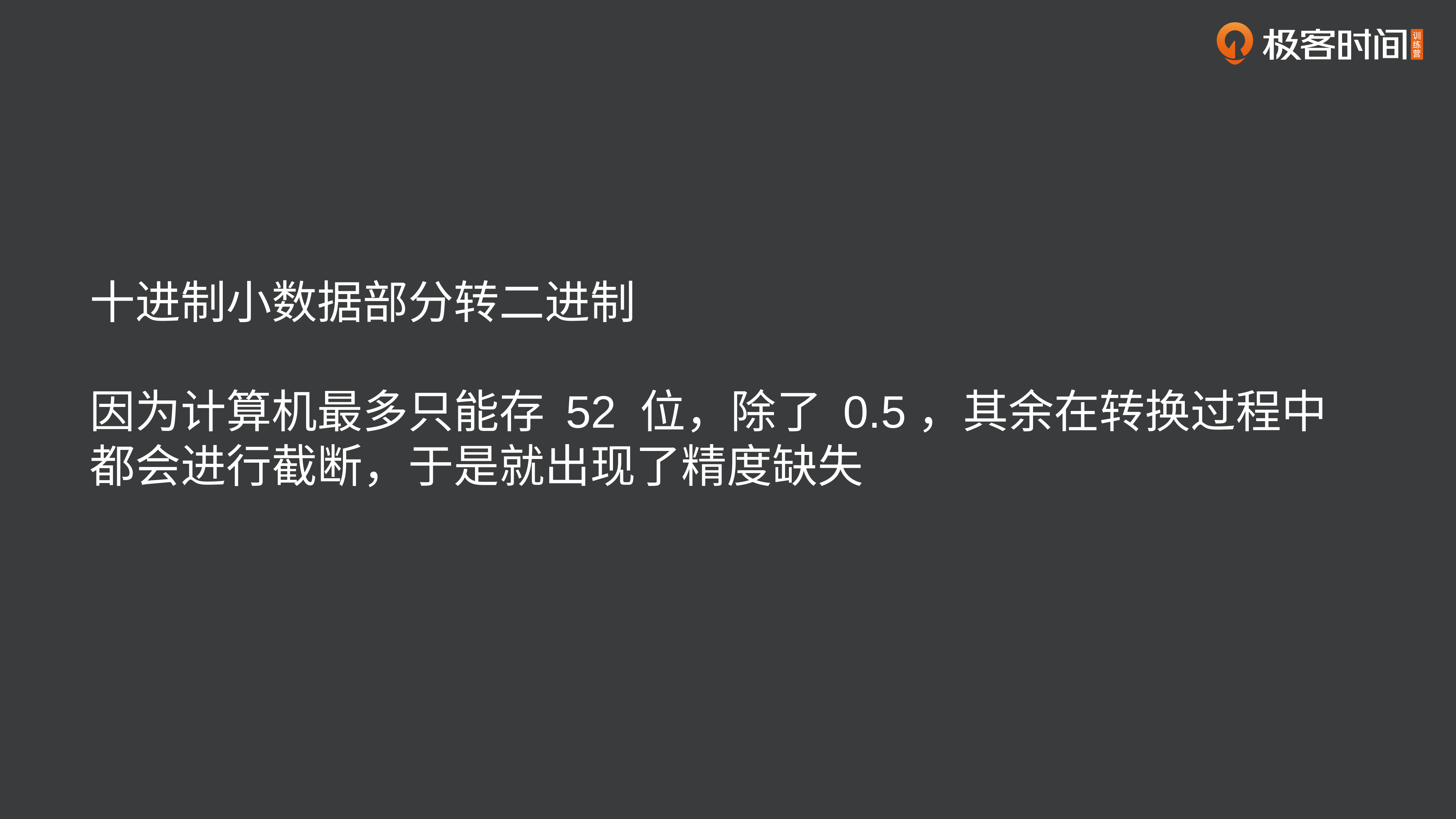

十进制小数据部分转二进制

因为计算机最多只能存 52 位，除了 0.5，其余在转换过程中
都会进行截断，于是就出现了精度缺失